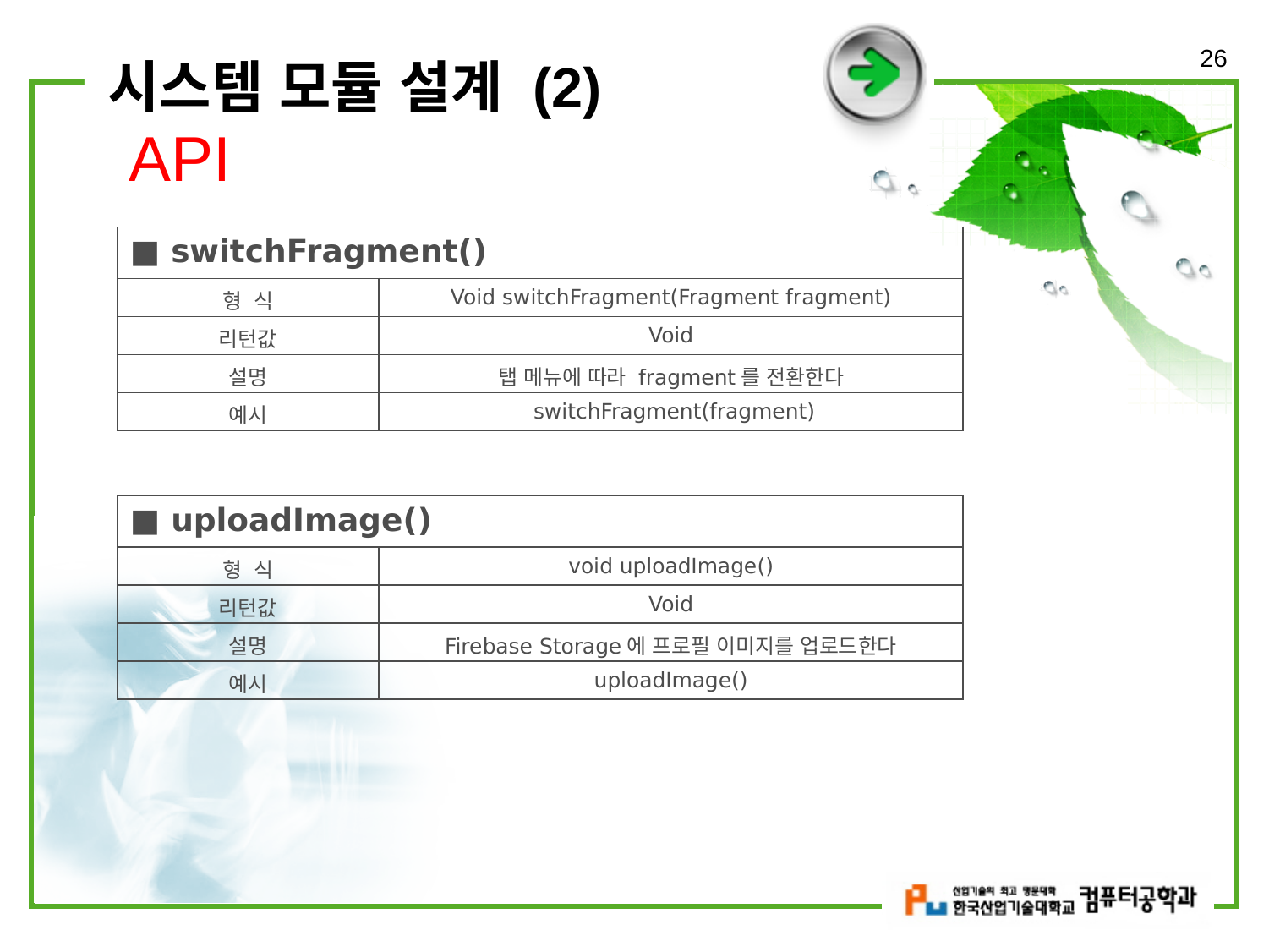

26
# 시스템 모듈 설계 (2)
API
| ■ switchFragment() |  |
| --- | --- |
| 형 식 | Void switchFragment(Fragment fragment) |
| 리턴값 | Void |
| 설명 | 탭 메뉴에 따라 fragment를 전환한다 |
| 예시 | switchFragment(fragment) |
| ■ uploadImage() |  |
| --- | --- |
| 형 식 | void uploadImage() |
| 리턴값 | Void |
| 설명 | Firebase Storage에 프로필 이미지를 업로드한다 |
| 예시 | uploadImage() |